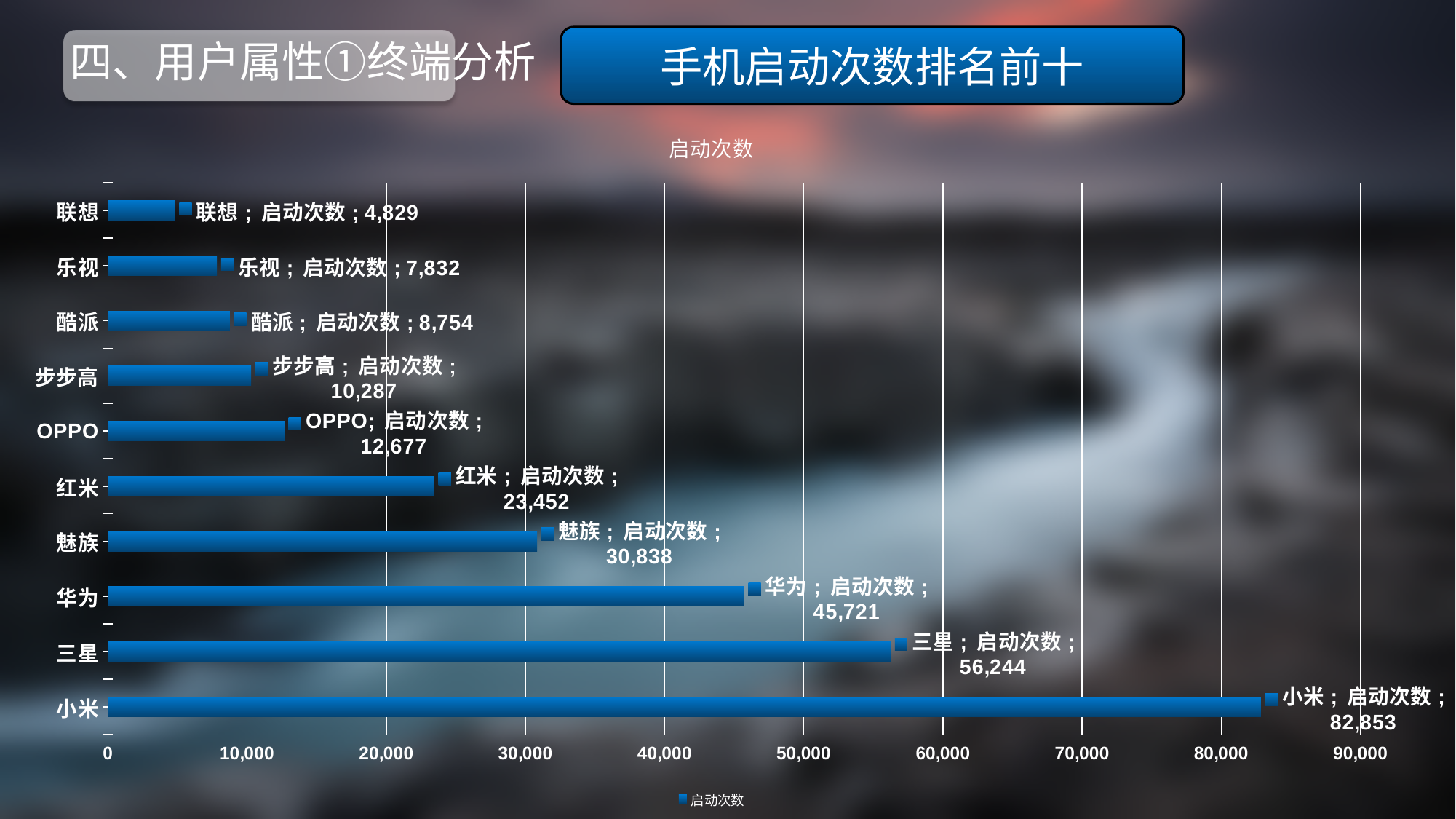

# 四、用户属性①终端分析
手机启动次数排名前十

### Chart:

| Category | 启动次数 |
|---|---|
| 小米 | 82853.0 |
| 三星 | 56244.0 |
| 华为 | 45721.0 |
| 魅族 | 30838.0 |
| 红米 | 23452.0 |
| OPPO | 12677.0 |
| 步步高 | 10287.0 |
| 酷派 | 8754.0 |
| 乐视 | 7832.0 |
| 联想 | 4829.0 |